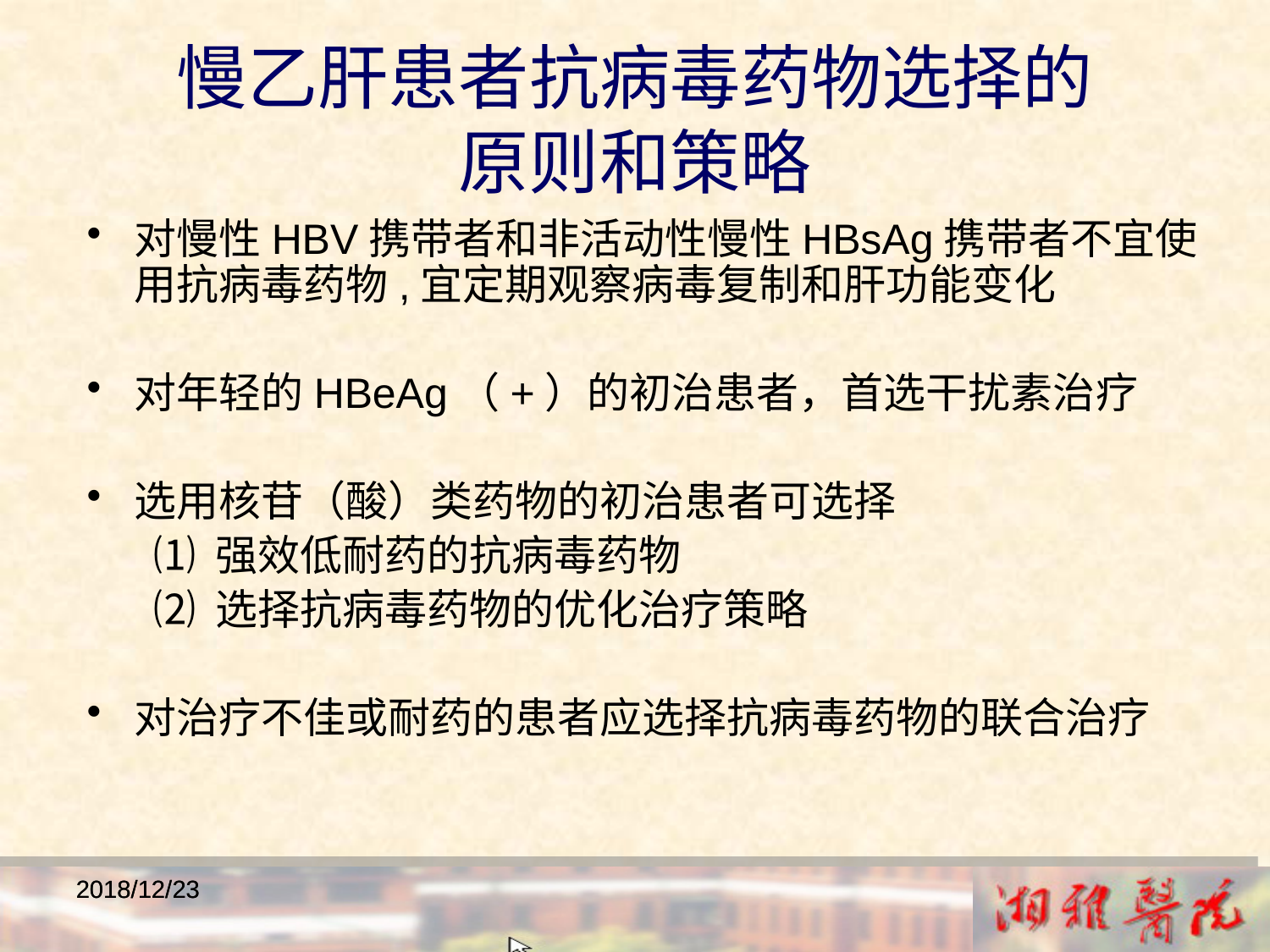

慢乙肝患者抗病毒药物选择的
原则和策略
对慢性HBV携带者和非活动性慢性HBsAg携带者不宜使用抗病毒药物,宜定期观察病毒复制和肝功能变化

对年轻的HBeAg（+）的初治患者，首选干扰素治疗

选用核苷（酸）类药物的初治患者可选择
       ⑴ 强效低耐药的抗病毒药物
       ⑵ 选择抗病毒药物的优化治疗策略

对治疗不佳或耐药的患者应选择抗病毒药物的联合治疗
2018/12/23
2018/12/23